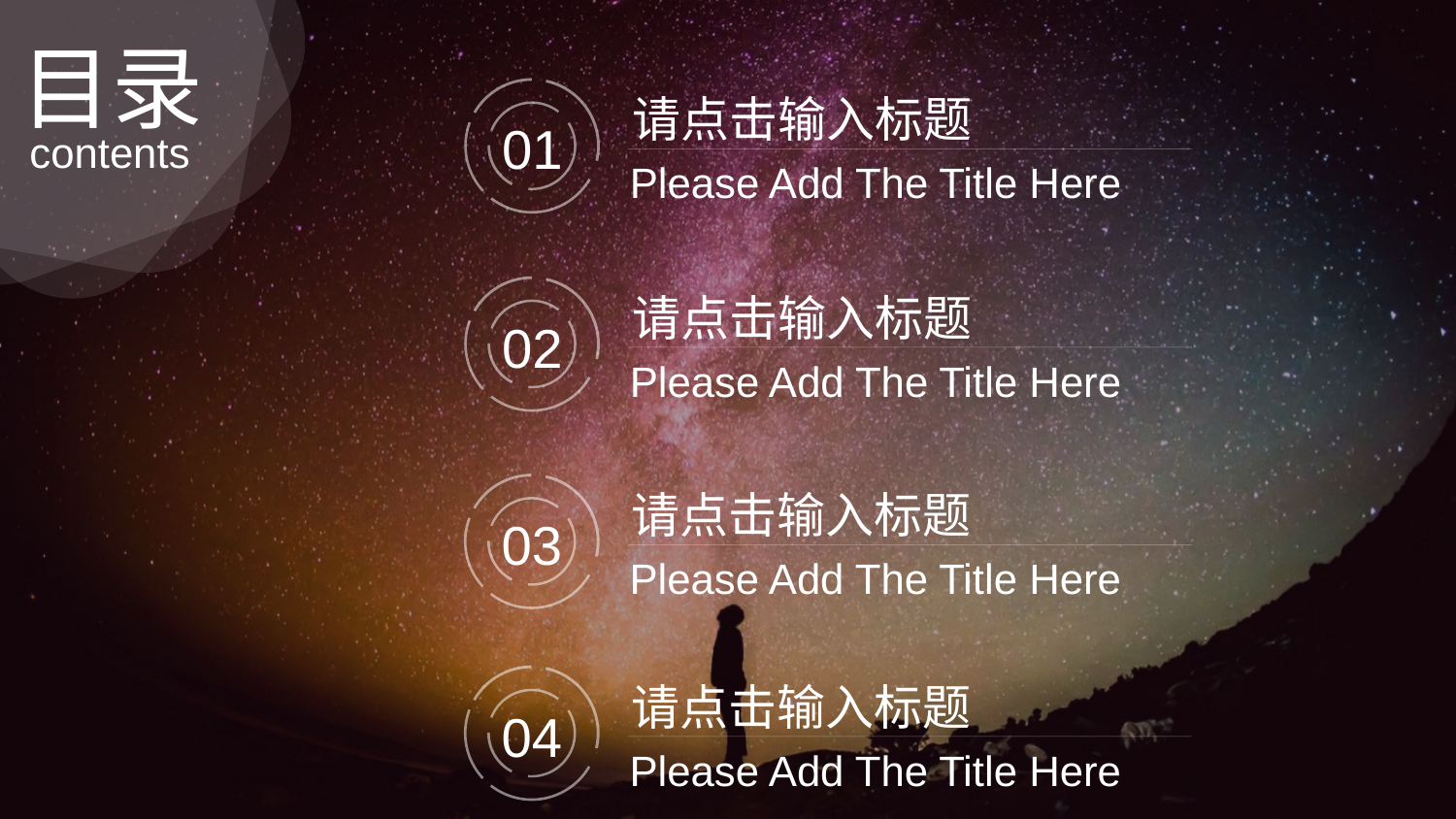

目录

请点击输入标题

01
contents
Please Add The Title Here

请点击输入标题

02
Please Add The Title Here

请点击输入标题

03
Please Add The Title Here

请点击输入标题

04
Please Add The Title Here